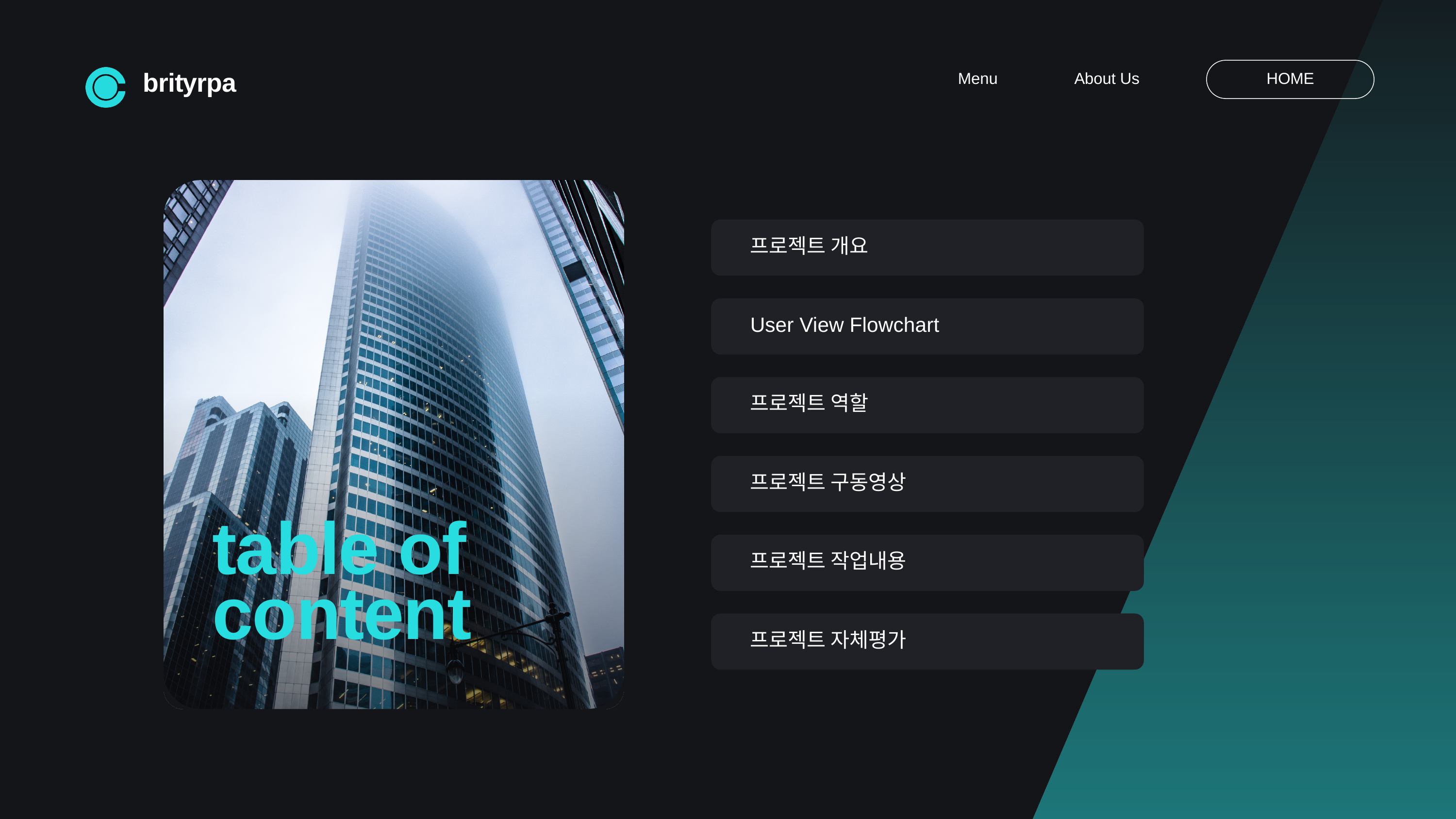

Menu
About Us
HOME

brityrpa

프로젝트 개요

User View Flowchart

프로젝트 역할

프로젝트 구동영상

프로젝트 작업내용

프로젝트 자체평가

table of
content